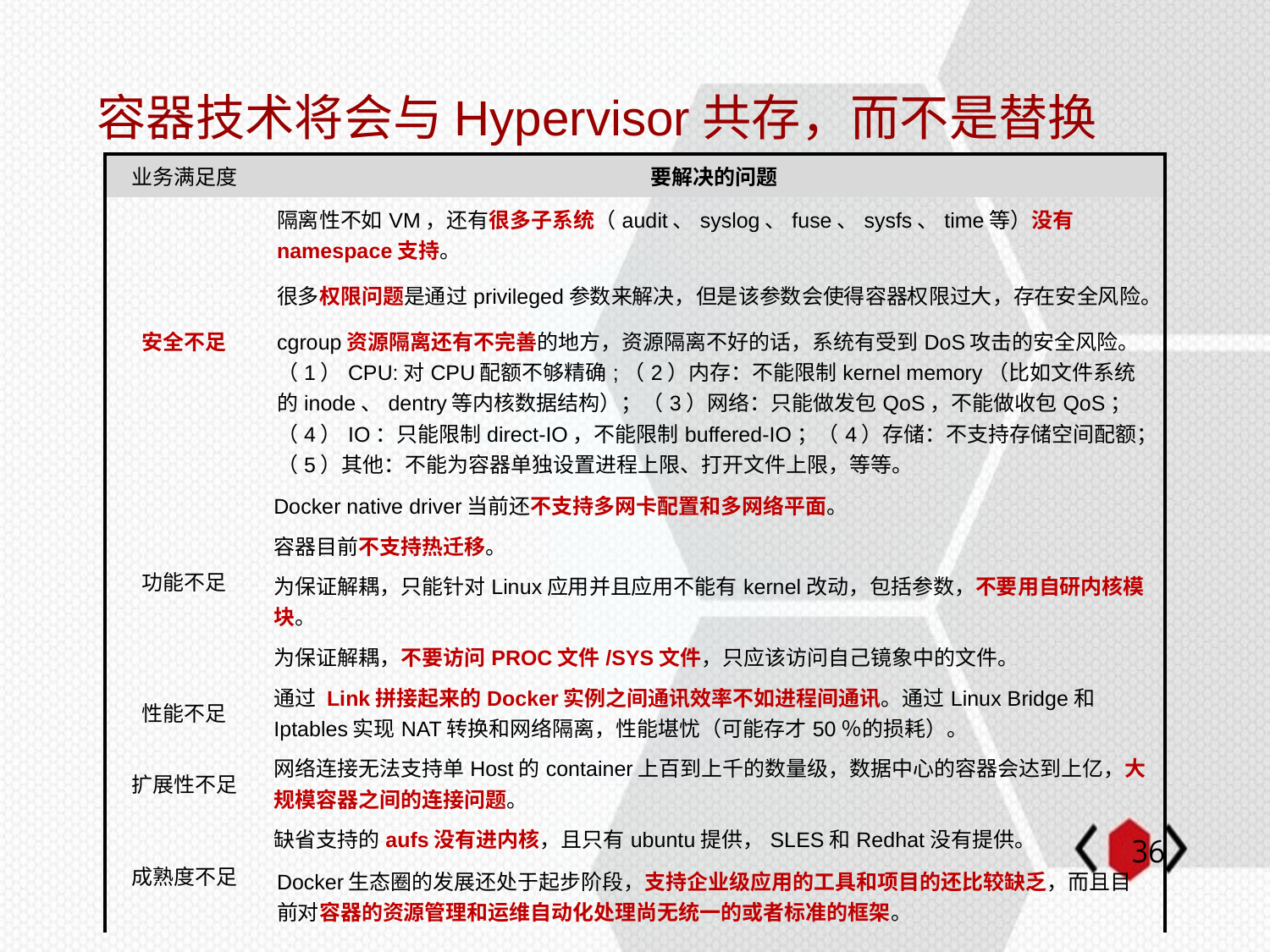

# 容器技术将会与Hypervisor共存，而不是替换
| 业务满足度 | 要解决的问题 |
| --- | --- |
| 安全不足 | 隔离性不如VM，还有很多子系统（audit、syslog、fuse、sysfs、time等）没有namespace支持。 |
|  | 很多权限问题是通过privileged参数来解决，但是该参数会使得容器权限过大，存在安全风险。 |
|  | cgroup资源隔离还有不完善的地方，资源隔离不好的话，系统有受到DoS攻击的安全风险。 （1）CPU:对CPU配额不够精确;（2）内存：不能限制kernel memory（比如文件系统的inode、dentry等内核数据结构）；（3）网络：只能做发包QoS，不能做收包QoS；（4）IO：只能限制direct-IO，不能限制buffered-IO；（4）存储：不支持存储空间配额；（5）其他：不能为容器单独设置进程上限、打开文件上限，等等。 |
| 功能不足 | Docker native driver当前还不支持多网卡配置和多网络平面。 |
|  | 容器目前不支持热迁移。 |
|  | 为保证解耦，只能针对Linux应用并且应用不能有kernel改动，包括参数，不要用自研内核模块。 |
|  | 为保证解耦，不要访问PROC文件/SYS文件，只应该访问自己镜象中的文件。 |
| 性能不足 | 通过 Link拼接起来的Docker实例之间通讯效率不如进程间通讯。通过Linux Bridge和Iptables实现NAT转换和网络隔离，性能堪忧（可能存才50％的损耗）。 |
| 扩展性不足 | 网络连接无法支持单Host的container上百到上千的数量级，数据中心的容器会达到上亿，大规模容器之间的连接问题。 |
| 成熟度不足 | 缺省支持的aufs没有进内核，且只有ubuntu提供，SLES和Redhat没有提供。 |
|  | Docker生态圈的发展还处于起步阶段，支持企业级应用的工具和项目的还比较缺乏，而且目前对容器的资源管理和运维自动化处理尚无统一的或者标准的框架。 |
36